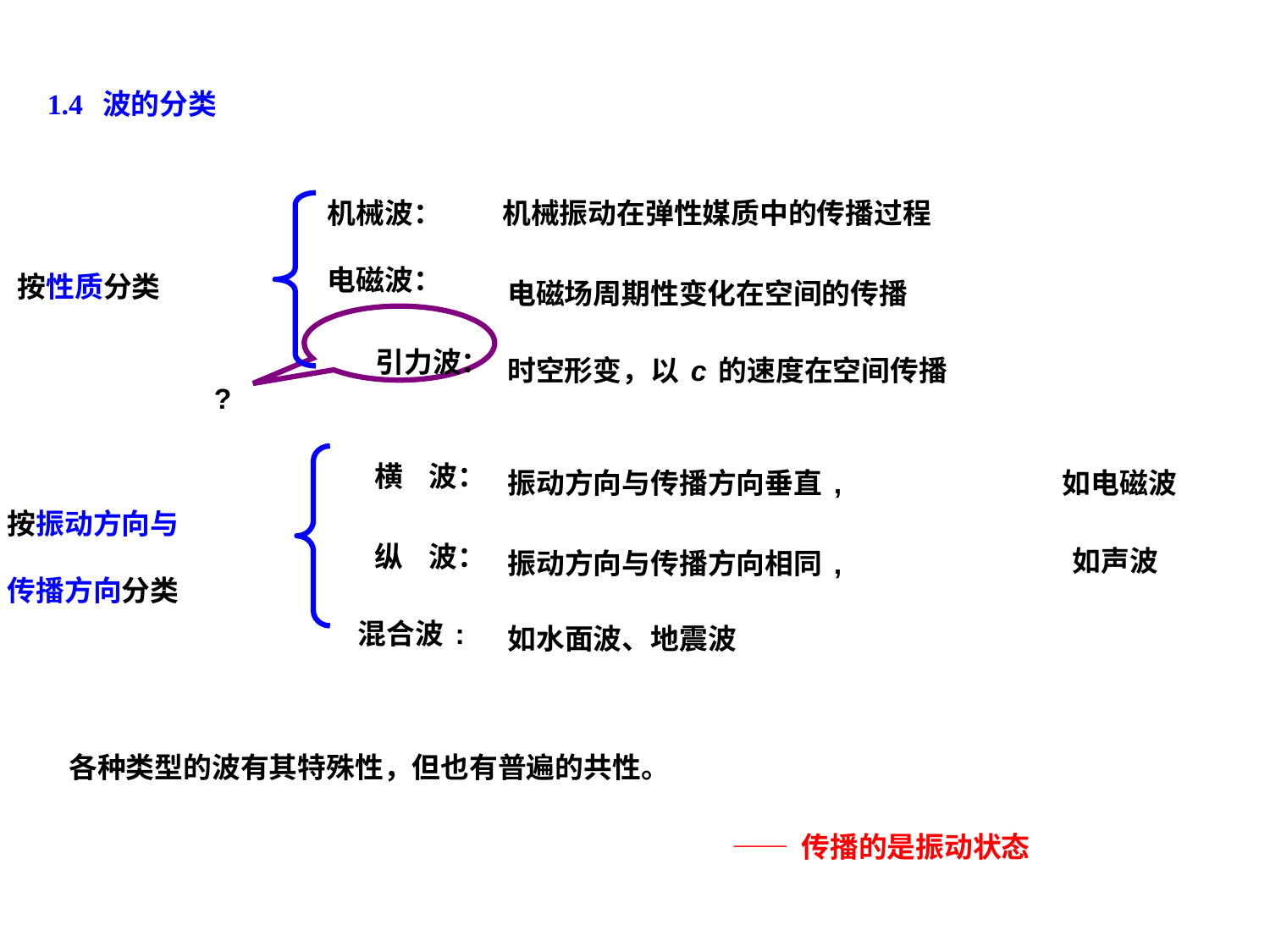

1.4 波的分类
机械波：

电磁波：
按性质分类
引力波：
机械振动在弹性媒质中的传播过程
电磁场周期性变化在空间的传播

?
时空形变，以c的速度在空间传播
横    波：
振动方向与传播方向垂直,
如电磁波

按振动方向与
传播方向分类
纵    波：
如声波
振动方向与传播方向相同,
混合波:
如水面波、地震波
各种类型的波有其特殊性，但也有普遍的共性。
——传播的是振动状态